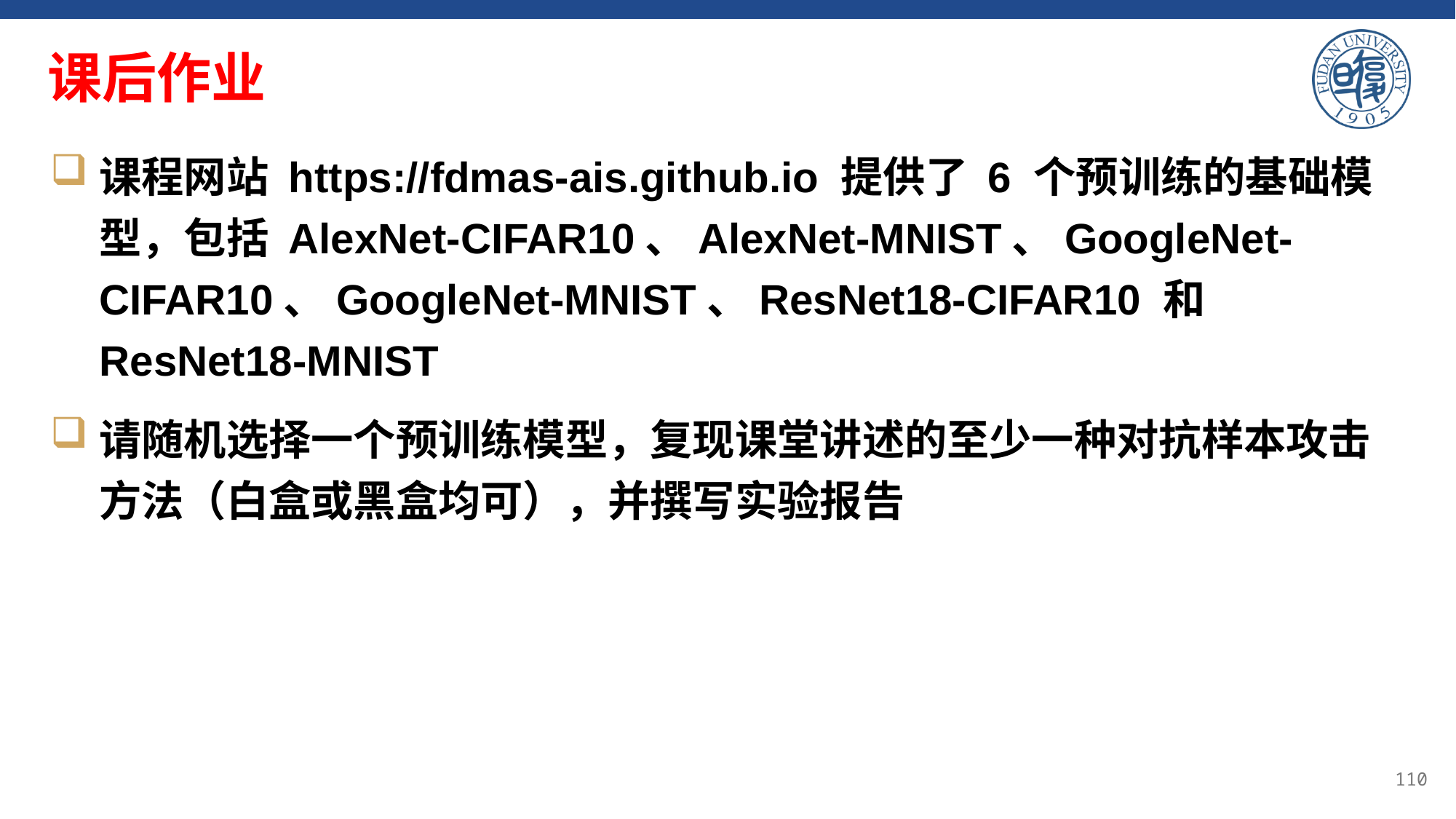

# 课后作业
课程网站 https://fdmas-ais.github.io 提供了 6 个预训练的基础模型，包括 AlexNet-CIFAR10、AlexNet-MNIST、GoogleNet-CIFAR10、GoogleNet-MNIST、ResNet18-CIFAR10 和 ResNet18-MNIST
请随机选择一个预训练模型，复现课堂讲述的至少一种对抗样本攻击方法（白盒或黑盒均可），并撰写实验报告